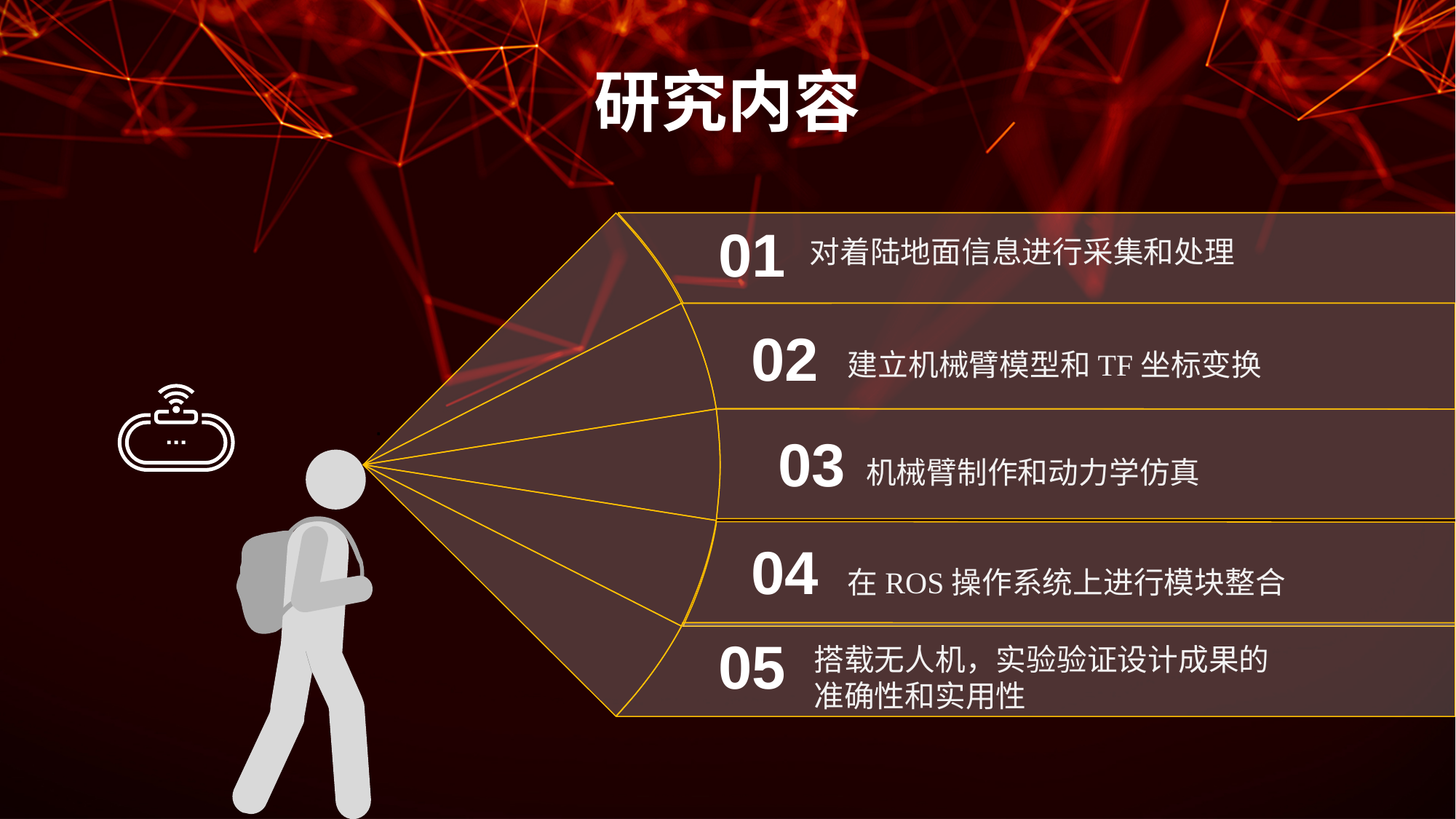

研究内容
01

对着陆地面信息进行采集和处理

02
建立机械臂模型和TF坐标变换

03
机械臂制作和动力学仿真
·

04
在ROS操作系统上进行模块整合

05
搭载无人机，实验验证设计成果的准确性和实用性